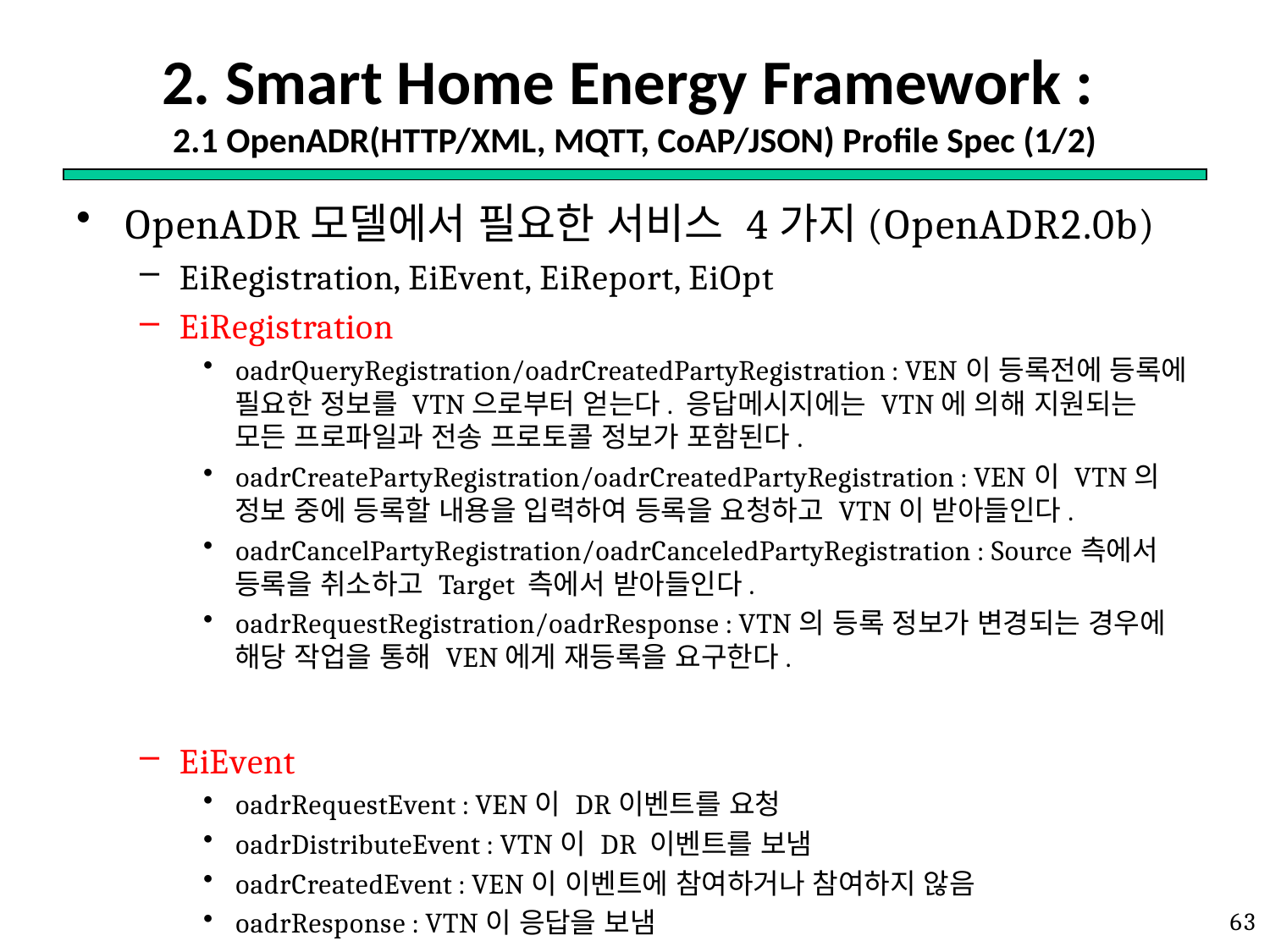

# 2. Smart Home Energy Framework : 2.1 OpenADR(HTTP/XML, MQTT, CoAP/JSON) Profile Spec (1/2)
OpenADR모델에서 필요한 서비스 4가지(OpenADR2.0b)
EiRegistration, EiEvent, EiReport, EiOpt
EiRegistration
oadrQueryRegistration/oadrCreatedPartyRegistration : VEN이 등록전에 등록에 필요한 정보를 VTN으로부터 얻는다. 응답메시지에는 VTN에 의해 지원되는 모든 프로파일과 전송 프로토콜 정보가 포함된다.
oadrCreatePartyRegistration/oadrCreatedPartyRegistration : VEN이 VTN의 정보 중에 등록할 내용을 입력하여 등록을 요청하고 VTN이 받아들인다.
oadrCancelPartyRegistration/oadrCanceledPartyRegistration : Source측에서 등록을 취소하고 Target 측에서 받아들인다.
oadrRequestRegistration/oadrResponse : VTN의 등록 정보가 변경되는 경우에 해당 작업을 통해 VEN에게 재등록을 요구한다.

EiEvent
oadrRequestEvent : VEN이 DR이벤트를 요청
oadrDistributeEvent : VTN이 DR 이벤트를 보냄
oadrCreatedEvent : VEN이 이벤트에 참여하거나 참여하지 않음
oadrResponse : VTN이 응답을 보냄

63